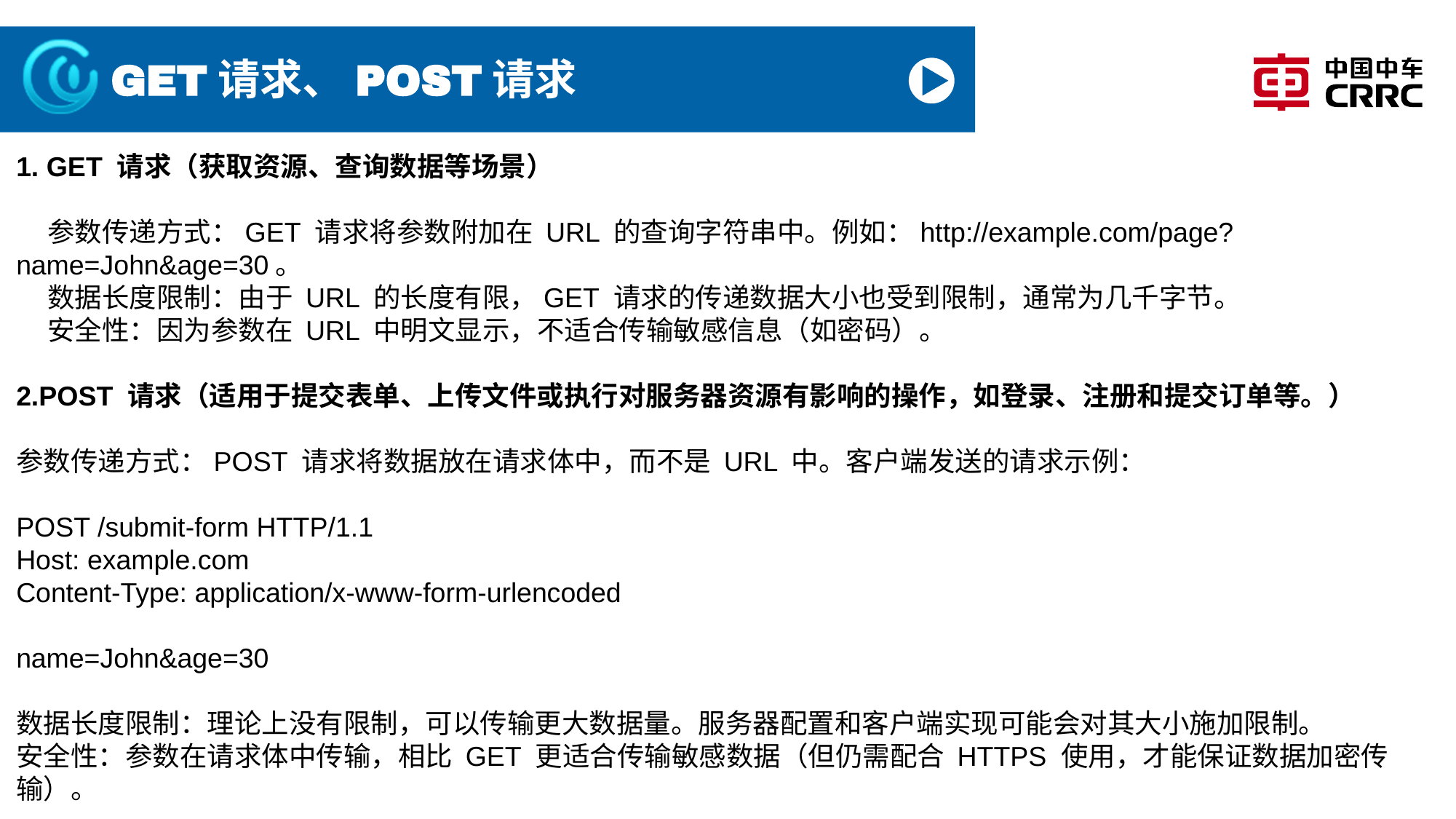

# GET请求、POST请求
1. GET 请求（获取资源、查询数据等场景）

    参数传递方式：GET 请求将参数附加在 URL 的查询字符串中。例如：http://example.com/page?name=John&age=30。
    数据长度限制：由于 URL 的长度有限，GET 请求的传递数据大小也受到限制，通常为几千字节。
    安全性：因为参数在 URL 中明文显示，不适合传输敏感信息（如密码）。

2.POST 请求（适用于提交表单、上传文件或执行对服务器资源有影响的操作，如登录、注册和提交订单等。）

参数传递方式：POST 请求将数据放在请求体中，而不是 URL 中。客户端发送的请求示例：

POST /submit-form HTTP/1.1
Host: example.com
Content-Type: application/x-www-form-urlencoded

name=John&age=30

数据长度限制：理论上没有限制，可以传输更大数据量。服务器配置和客户端实现可能会对其大小施加限制。
安全性：参数在请求体中传输，相比 GET 更适合传输敏感数据（但仍需配合 HTTPS 使用，才能保证数据加密传输）。

25